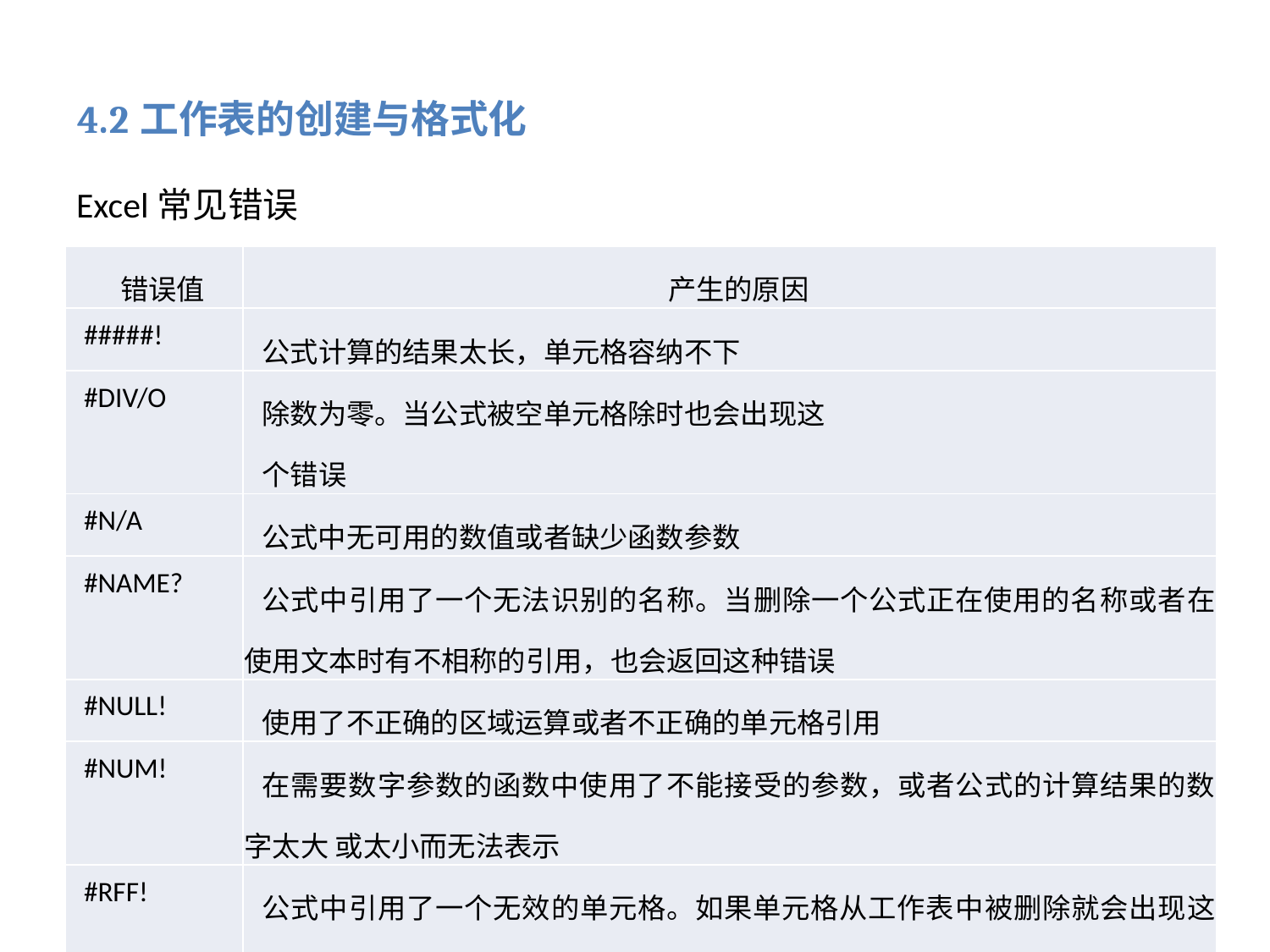

# 4.2工作表的创建与格式化
Excel常见错误

| 错误值 | 产生的原因 |
| --- | --- |
| #####! | 公式计算的结果太长，单元格容纳不下 |
| #DIV/O | 除数为零。当公式被空单元格除时也会出现这 个错误 |
| #N/A | 公式中无可用的数值或者缺少函数参数 |
| #NAME? | 公式中引用了一个无法识别的名称。当删除一个公式正在使用的名称或者在使用文本时有不相称的引用，也会返回这种错误 |
| #NULL! | 使用了不正确的区域运算或者不正确的单元格引用 |
| #NUM! | 在需要数字参数的函数中使用了不能接受的参数，或者公式的计算结果的数字太大 或太小而无法表示 |
| #RFF! | 公式中引用了一个无效的单元格。如果单元格从工作表中被删除就会出现这个错误 |
| #VALUE! | 公式中含有一个错误类型的参数或者操作数 |